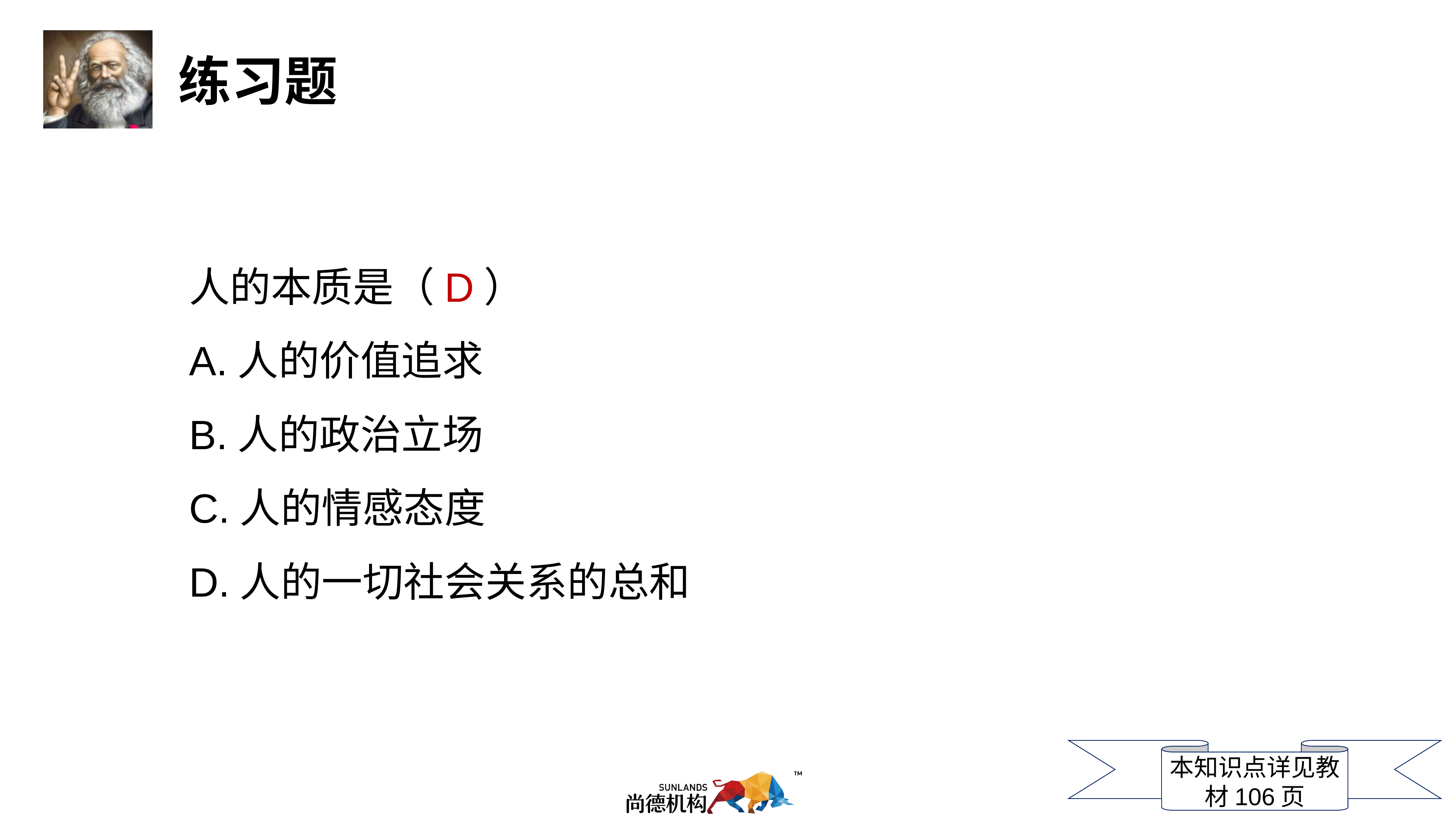

人的本质是（D）
A.人的价值追求
B.人的政治立场
C.人的情感态度
D.人的一切社会关系的总和
本知识点详见教材106页